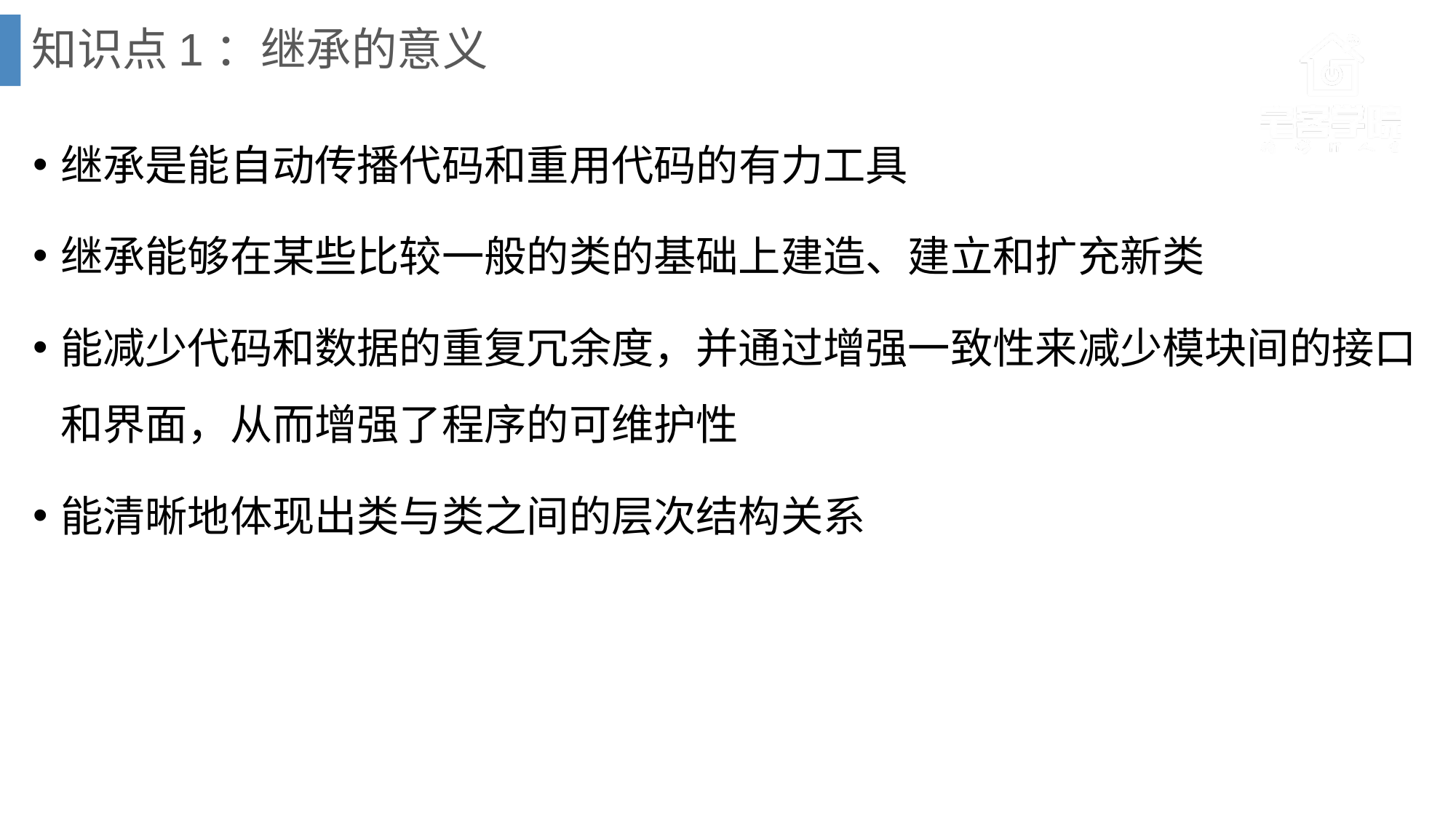

# 知识点1：继承的意义
继承是能自动传播代码和重用代码的有力工具
继承能够在某些比较一般的类的基础上建造、建立和扩充新类
能减少代码和数据的重复冗余度，并通过增强一致性来减少模块间的接口和界面，从而增强了程序的可维护性
能清晰地体现出类与类之间的层次结构关系